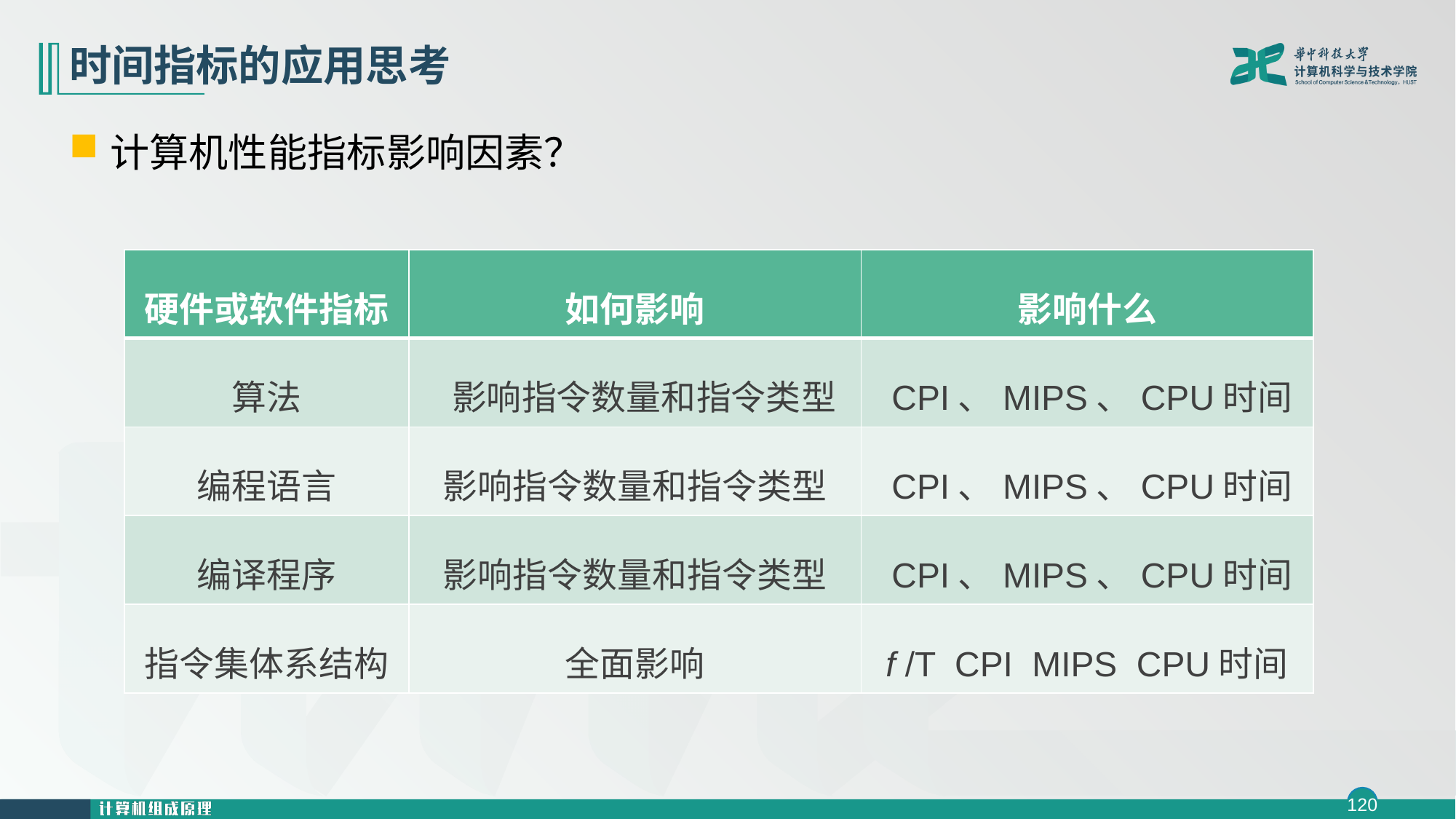

# 时间指标的应用思考
计算机性能指标影响因素？
| 硬件或软件指标 | 如何影响 | 影响什么 |
| --- | --- | --- |
| 算法 | 影响指令数量和指令类型 | CPI、MIPS、CPU时间 |
| 编程语言 | 影响指令数量和指令类型 | CPI、MIPS、CPU时间 |
| 编译程序 | 影响指令数量和指令类型 | CPI、MIPS、CPU时间 |
| 指令集体系结构 | 全面影响 | f /T CPI MIPS CPU时间 |